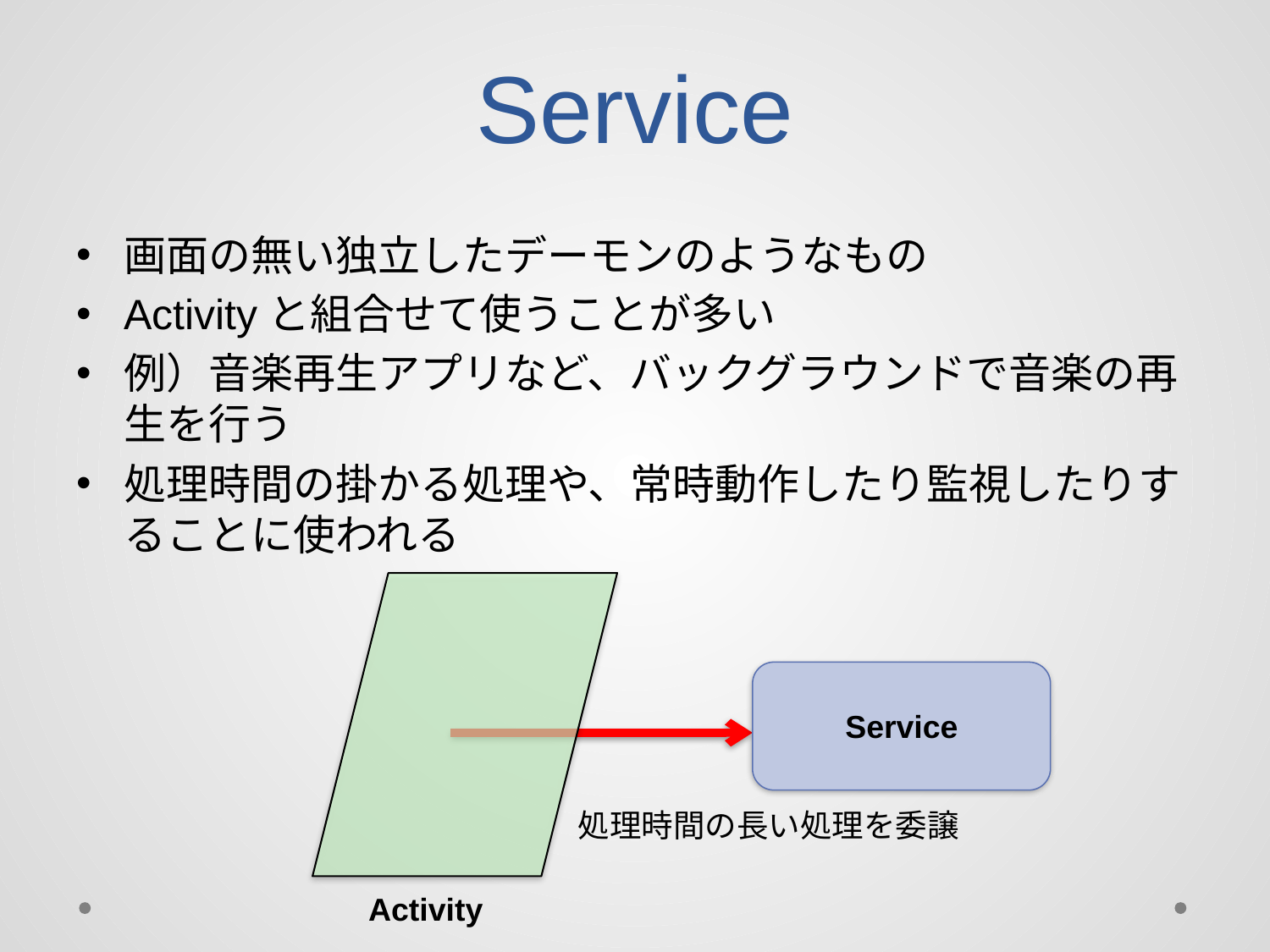

# Service
画面の無い独立したデーモンのようなもの
Activityと組合せて使うことが多い
例）音楽再生アプリなど、バックグラウンドで音楽の再生を行う
処理時間の掛かる処理や、常時動作したり監視したりすることに使われる

Service
処理時間の長い処理を委譲
Activity